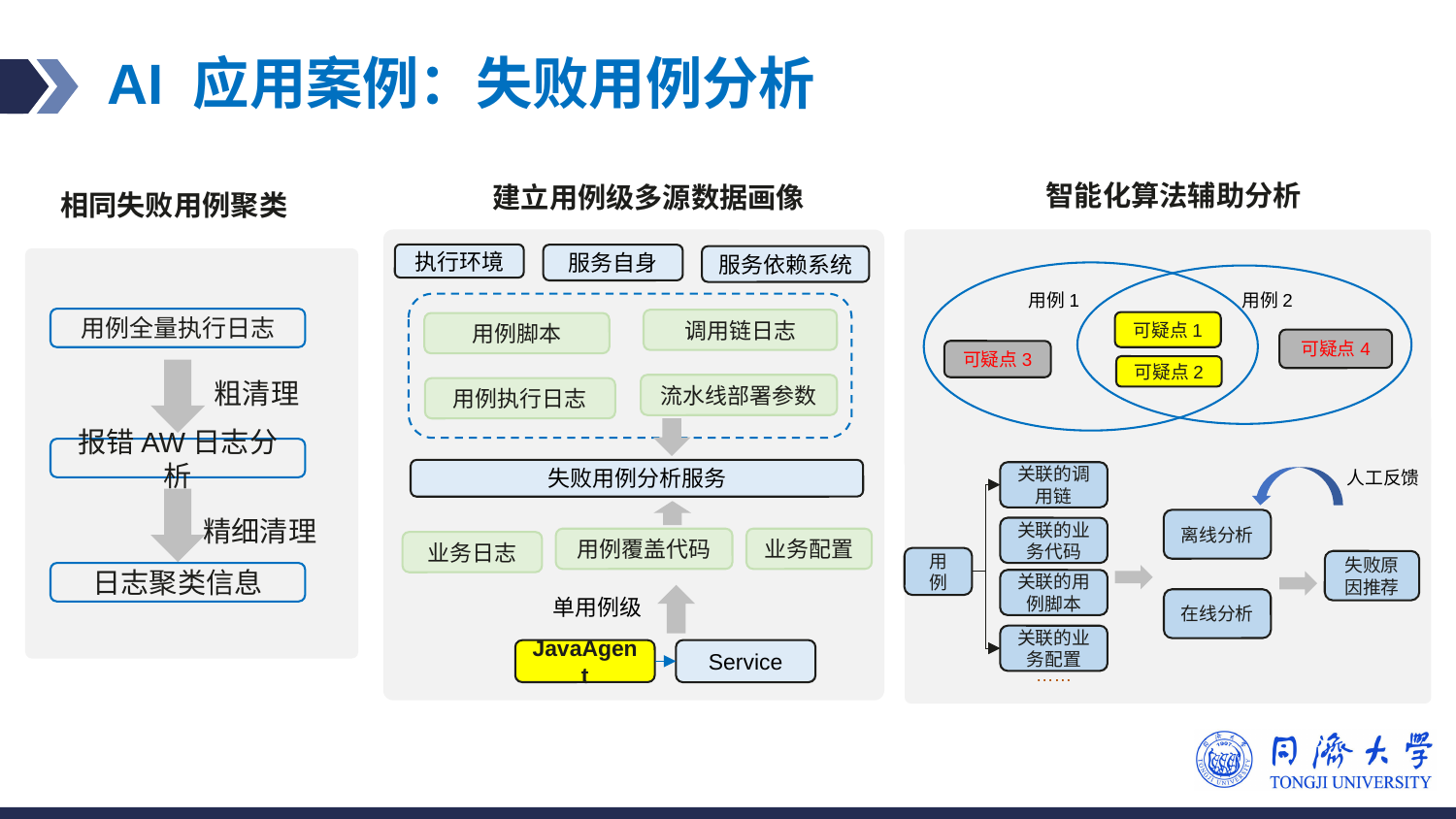

# AI 应用案例：失败用例分析
智能化算法辅助分析
建立用例级多源数据画像

执行环境
服务自身
服务依赖系统

调用链日志
用例脚本
流水线部署参数
用例执行日志

失败用例分析服务

用例覆盖代码
业务配置
业务日志

单用例级
Service
JavaAgent
相同失败用例聚类

用例1
用例2
可疑点1
可疑点4
可疑点3
可疑点2
用例全量执行日志

粗清理

报错AW日志分析
关联的调用链
人工反馈

离线分析
关联的业务代码
用例
失败原因推荐

关联的用例脚本

在线分析
关联的业务配置
……

精细清理
日志聚类信息